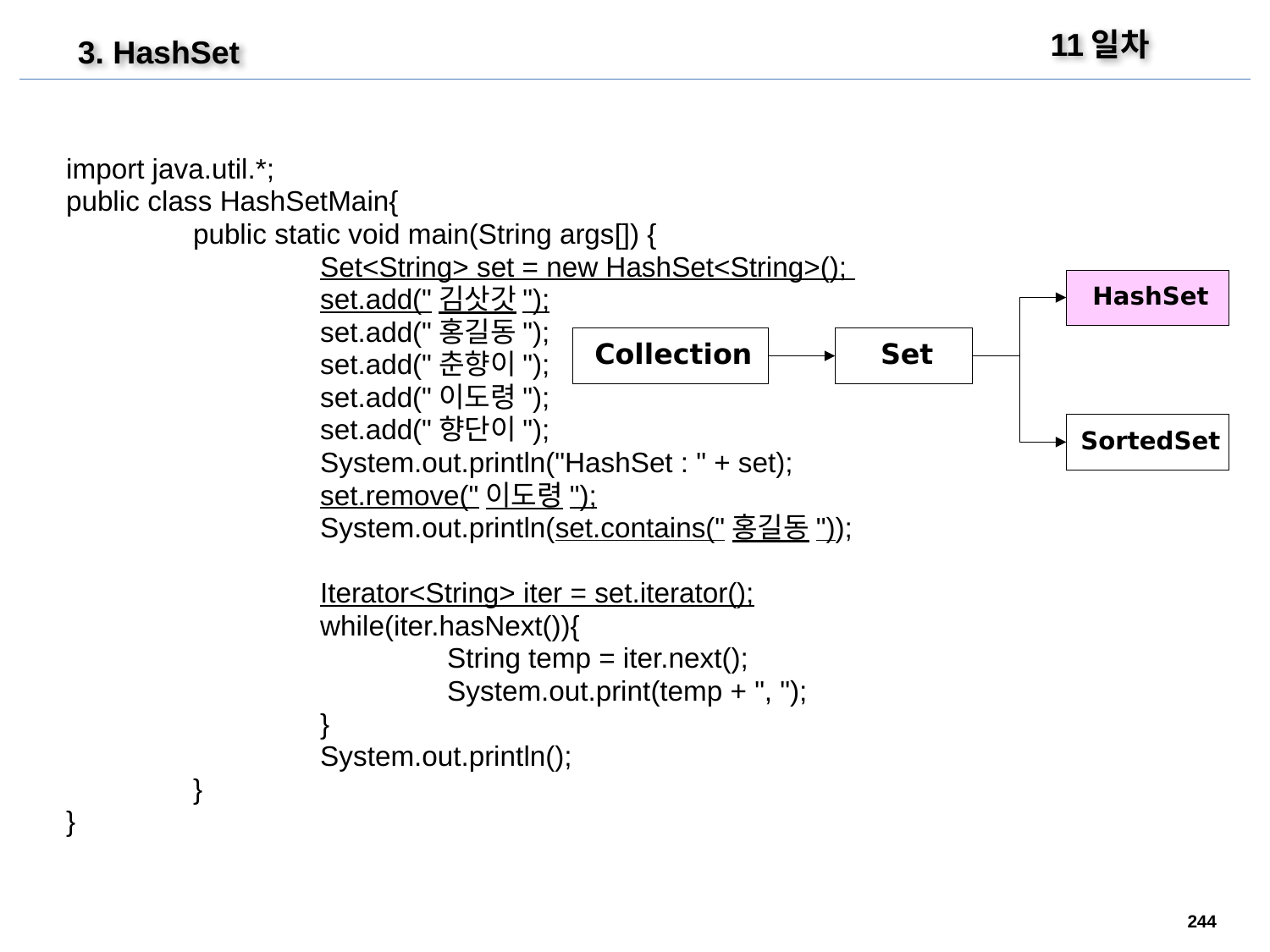

11일차
3. HashSet
import java.util.*;
public class HashSetMain{
	public static void main(String args[]) {
		Set<String> set = new HashSet<String>();
		set.add("김삿갓");
		set.add("홍길동");
		set.add("춘향이");
		set.add("이도령");
		set.add("향단이");
		System.out.println("HashSet : " + set);
		set.remove("이도령");
		System.out.println(set.contains("홍길동"));

		Iterator<String> iter = set.iterator();
		while(iter.hasNext()){
			String temp = iter.next();
			System.out.print(temp + ", ");
		}
		System.out.println();
	}
}
HashSet
Collection
Set
SortedSet